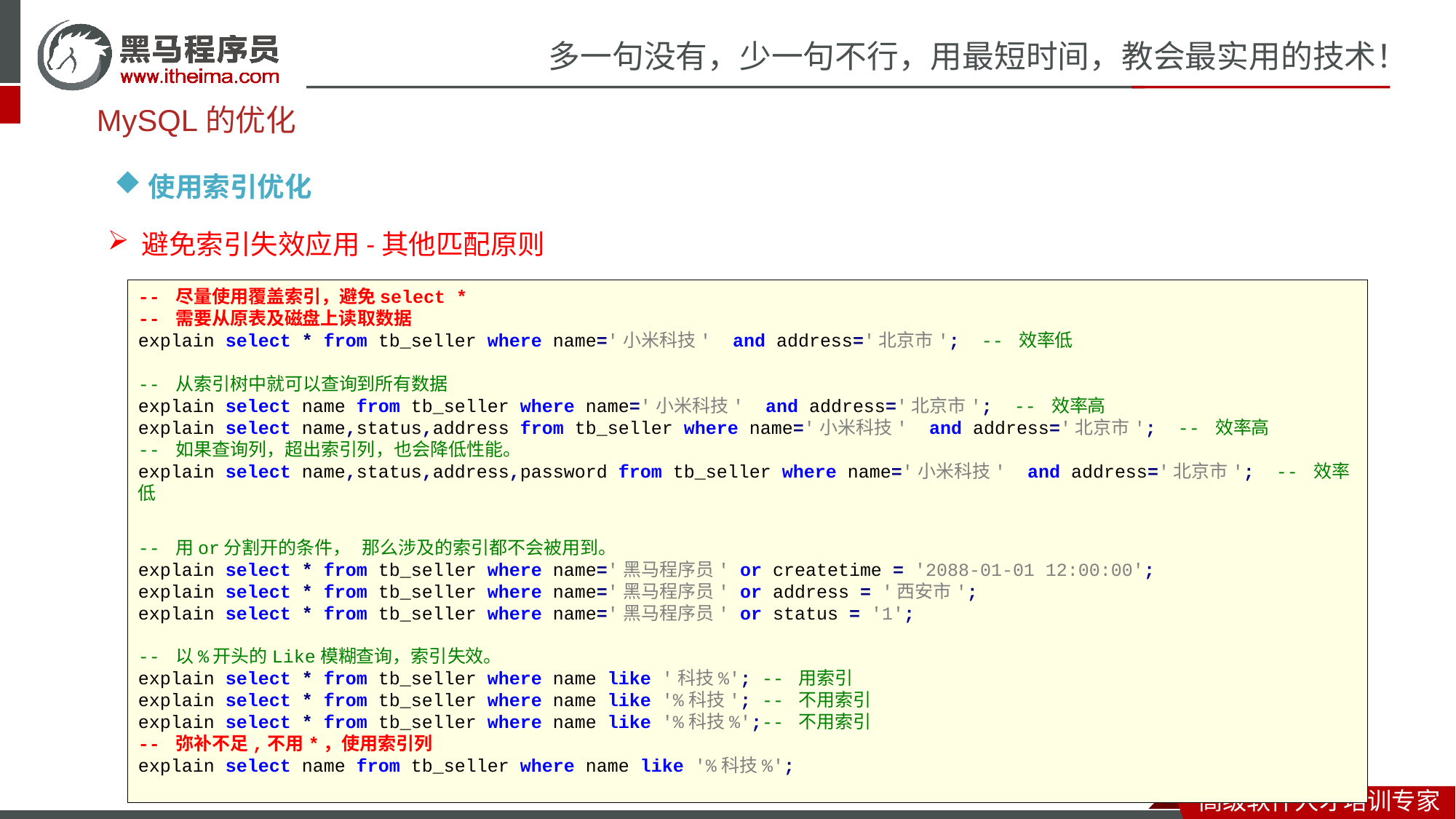

MySQL的优化
使用索引优化
避免索引失效应用-其他匹配原则
-- 尽量使用覆盖索引，避免select *
-- 需要从原表及磁盘上读取数据
explain select * from tb_seller where name='小米科技'  and address='北京市';  -- 效率低

-- 从索引树中就可以查询到所有数据
explain select name from tb_seller where name='小米科技'  and address='北京市';  -- 效率高
explain select name,status,address from tb_seller where name='小米科技'  and address='北京市';  -- 效率高
-- 如果查询列，超出索引列，也会降低性能。
explain select name,status,address,password from tb_seller where name='小米科技'  and address='北京市';  -- 效率低

-- 用or分割开的条件， 那么涉及的索引都不会被用到。
explain select * from tb_seller where name='黑马程序员' or createtime = '2088-01-01 12:00:00';
explain select * from tb_seller where name='黑马程序员' or address = '西安市';
explain select * from tb_seller where name='黑马程序员' or status = '1';

-- 以%开头的Like模糊查询，索引失效。
explain select * from tb_seller where name like '科技%'; -- 用索引
explain select * from tb_seller where name like '%科技'; -- 不用索引
explain select * from tb_seller where name like '%科技%';-- 不用索引
-- 弥补不足,不用*，使用索引列
explain select name from tb_seller where name like '%科技%';